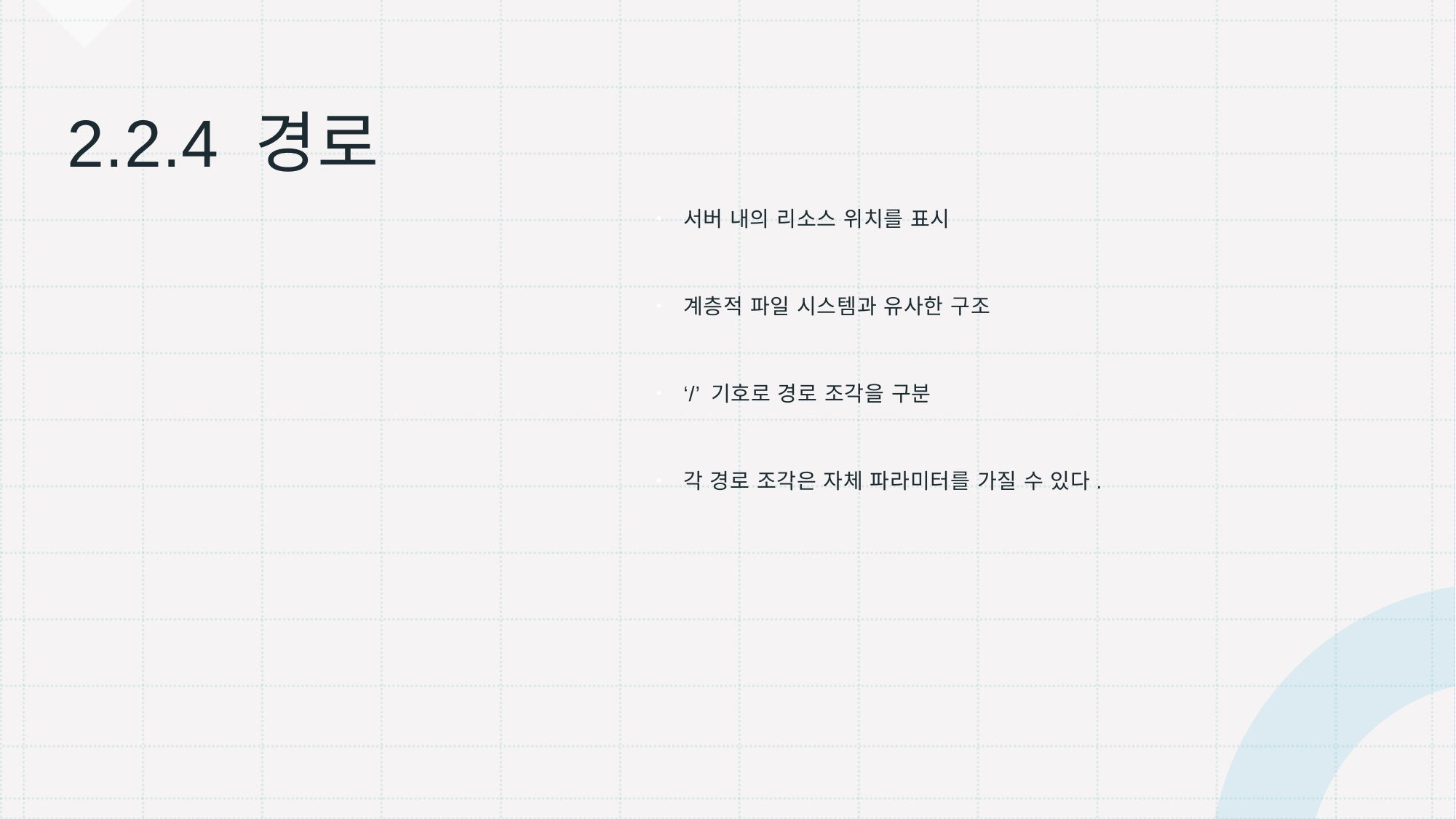

# 2.2.4 경로
서버 내의 리소스 위치를 표시

계층적 파일 시스템과 유사한 구조

‘/’ 기호로 경로 조각을 구분

각 경로 조각은 자체 파라미터를 가질 수 있다.